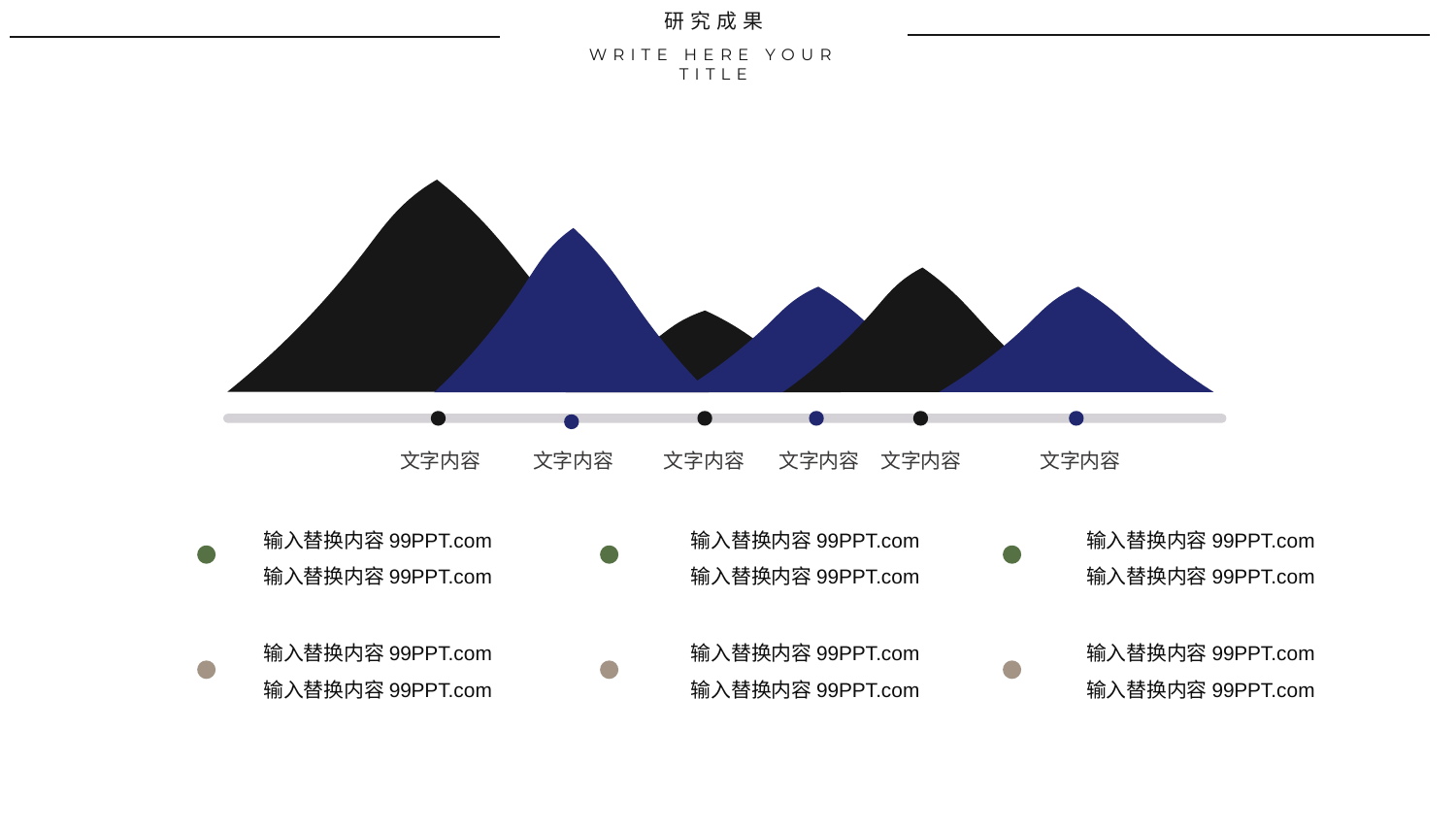

研究成果
WRITE HERE YOUR TITLE

文字内容
文字内容
文字内容
文字内容
文字内容
文字内容
输入替换内容99PPT.com
输入替换内容99PPT.com
输入替换内容99PPT.com
输入替换内容99PPT.com
输入替换内容99PPT.com
输入替换内容99PPT.com

输入替换内容99PPT.com
输入替换内容99PPT.com
输入替换内容99PPT.com
输入替换内容99PPT.com
输入替换内容99PPT.com
输入替换内容99PPT.com